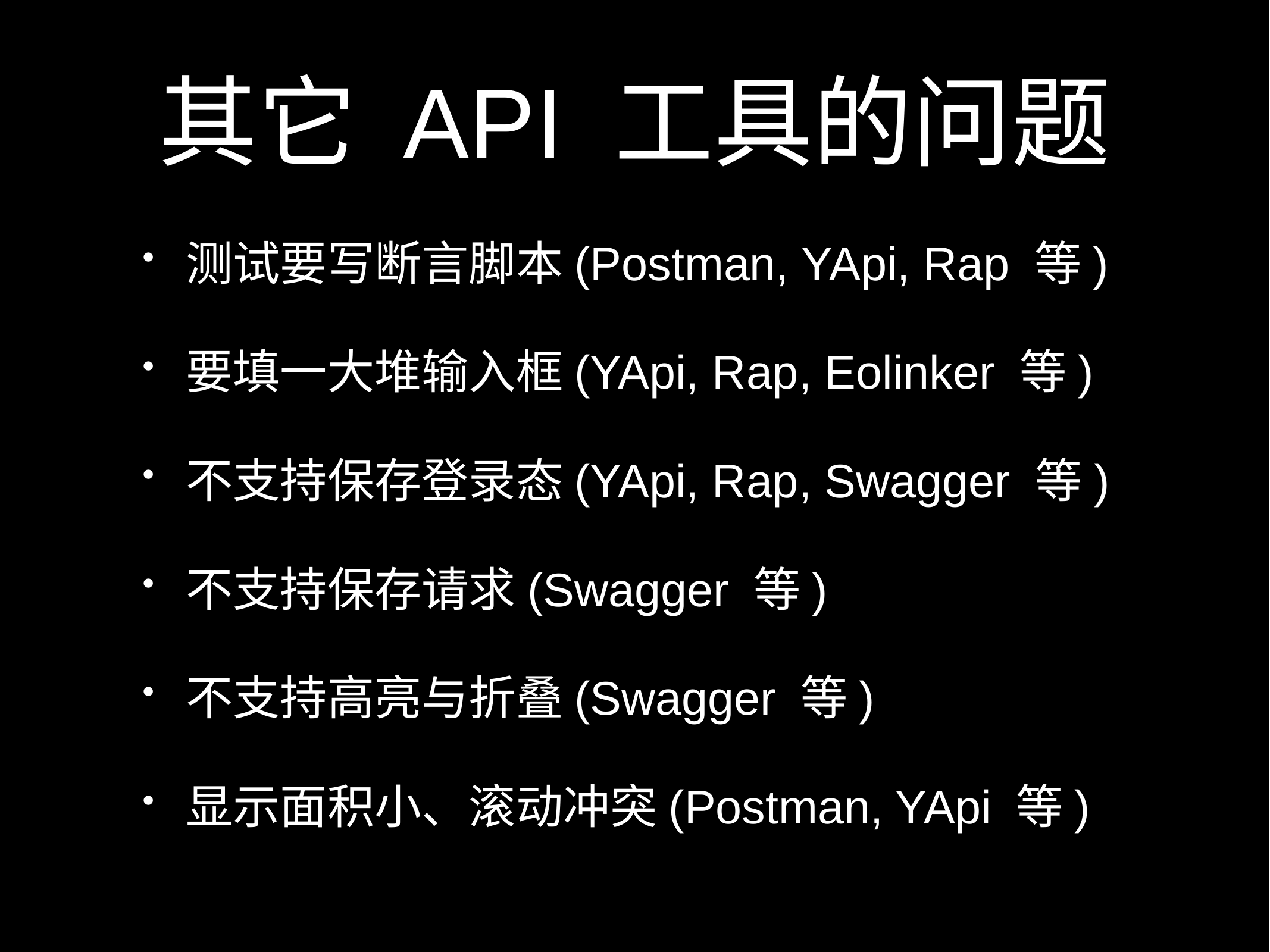

# 其它 API 工具的问题
测试要写断言脚本(Postman, YApi, Rap 等)
要填一大堆输入框(YApi, Rap, Eolinker 等)
不支持保存登录态(YApi, Rap, Swagger 等)
不支持保存请求(Swagger 等)
不支持高亮与折叠(Swagger 等)
显示面积小、滚动冲突(Postman, YApi 等)